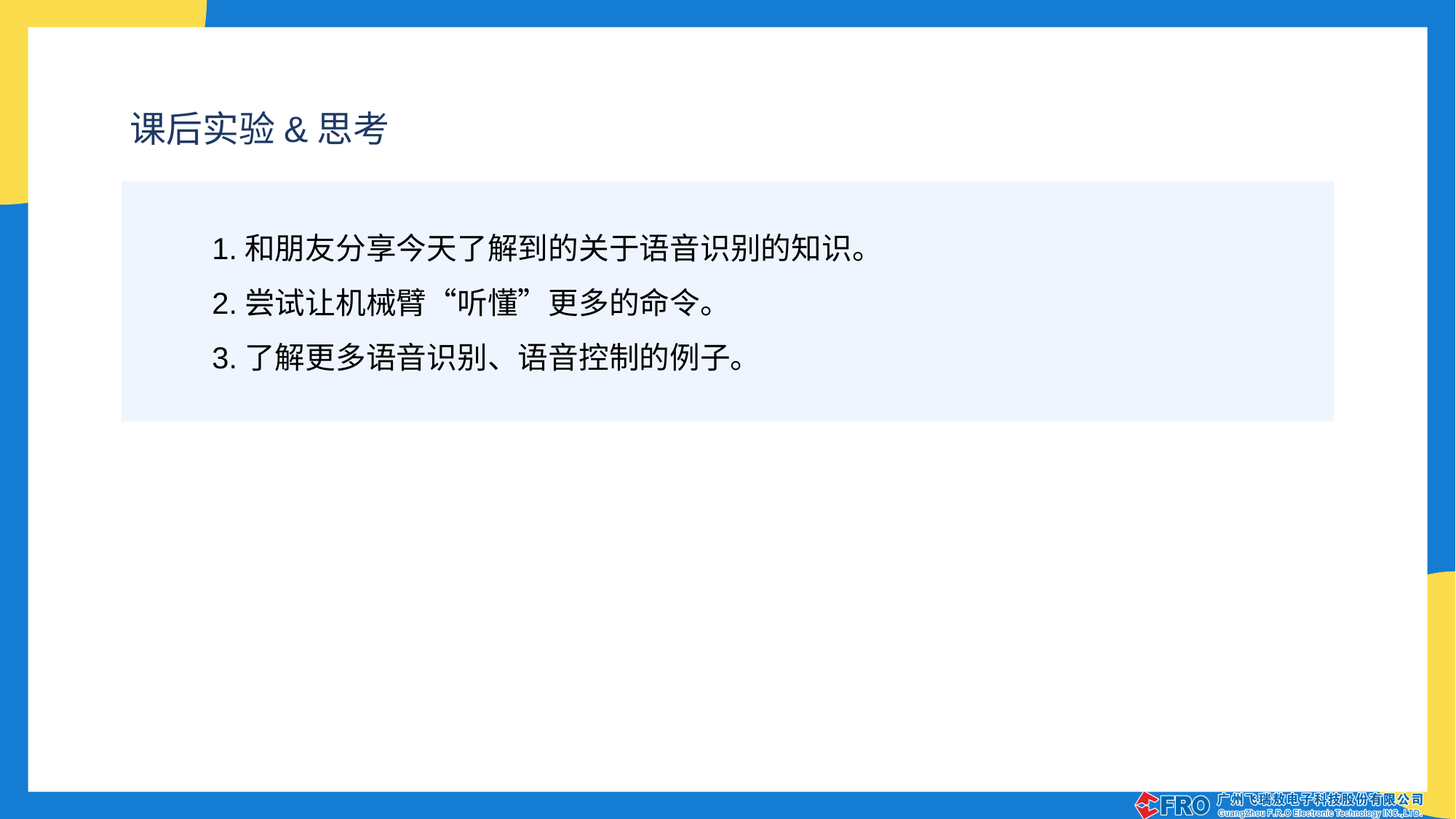

课后实验&思考
1.和朋友分享今天了解到的关于语音识别的知识。
2.尝试让机械臂“听懂”更多的命令。
3.了解更多语音识别、语音控制的例子。